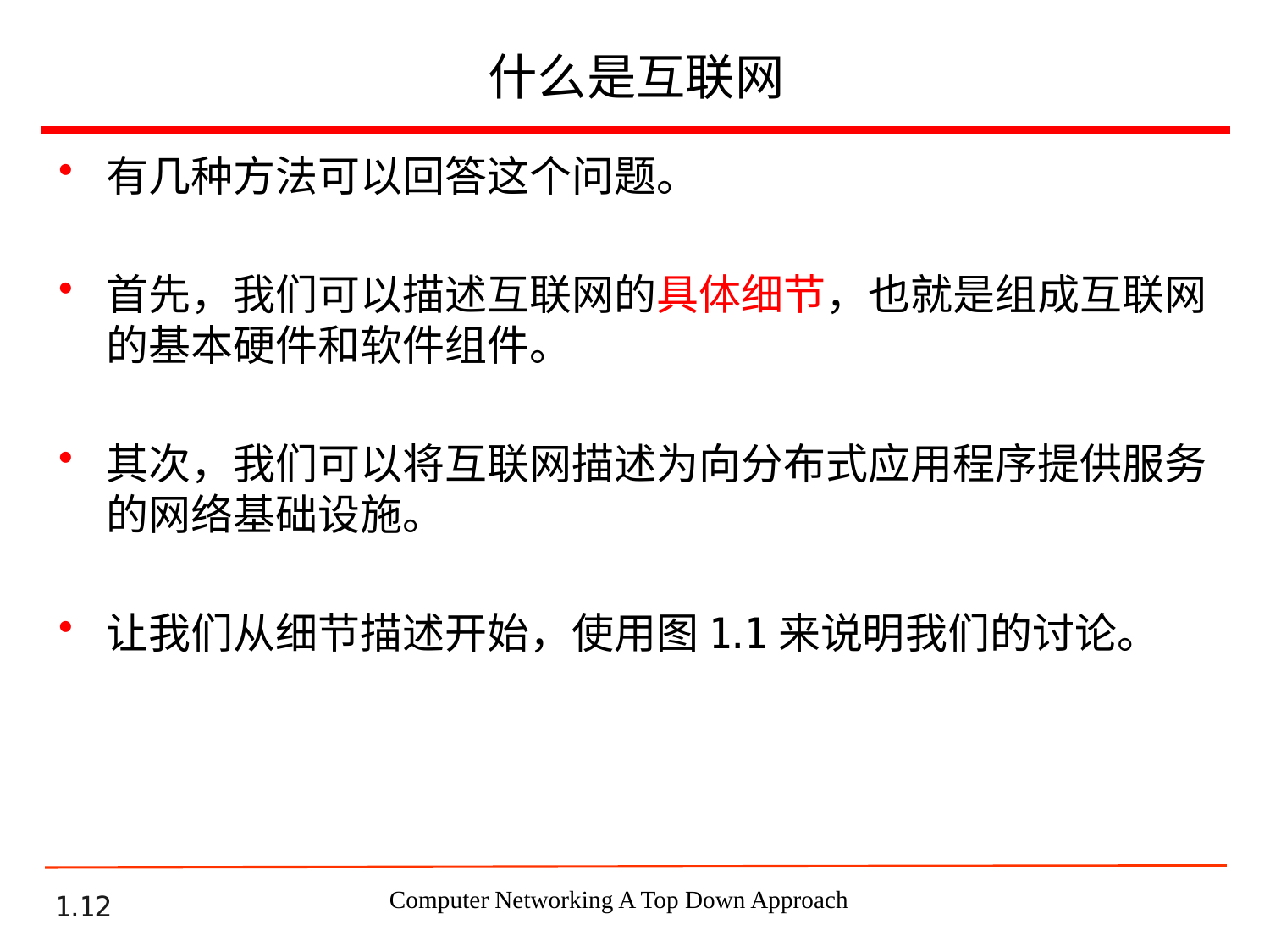

# 什么是互联网
有几种方法可以回答这个问题。

首先，我们可以描述互联网的具体细节，也就是组成互联网的基本硬件和软件组件。

其次，我们可以将互联网描述为向分布式应用程序提供服务的网络基础设施。

让我们从细节描述开始，使用图1.1来说明我们的讨论。